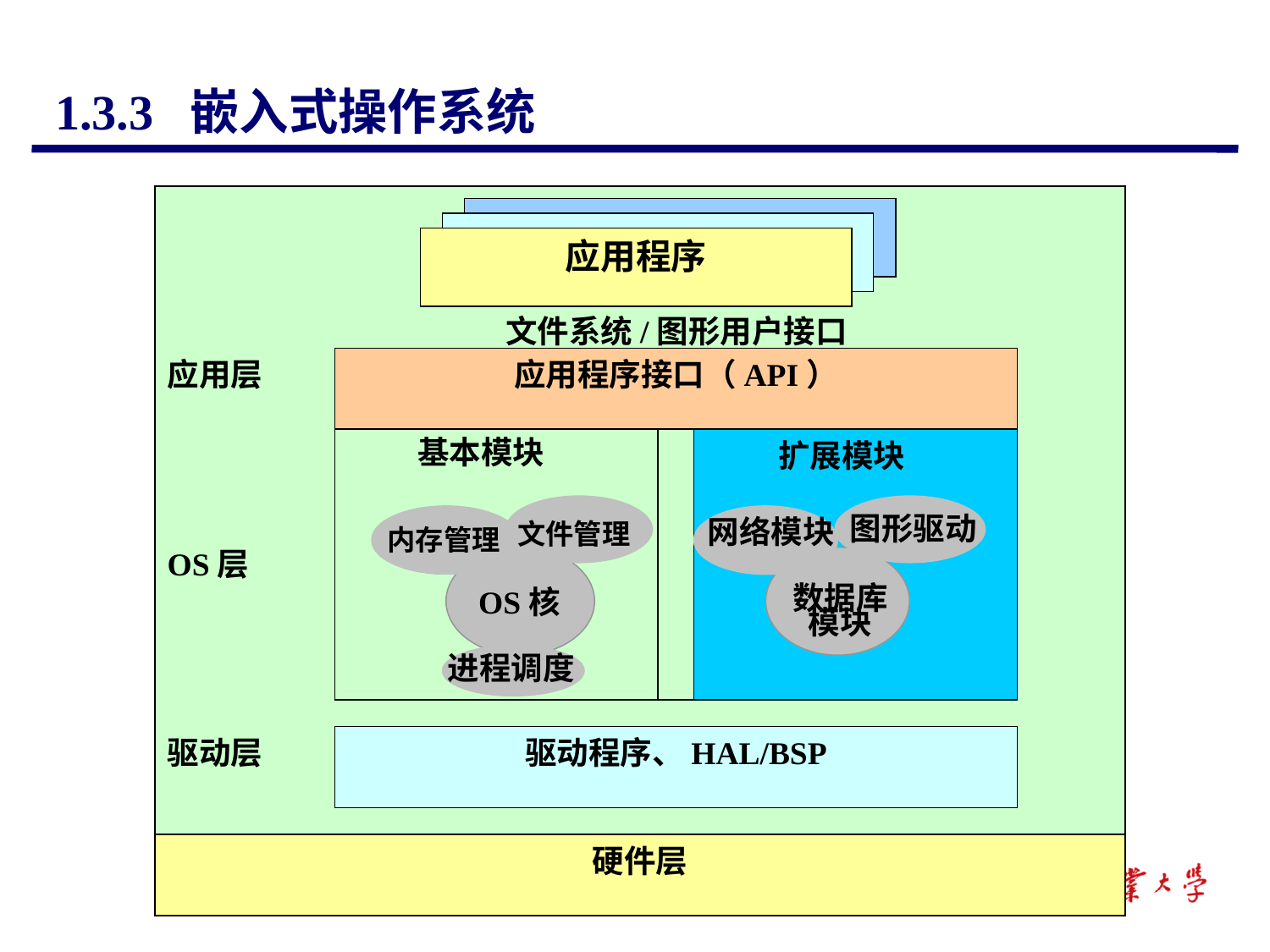

# 1.3.3  嵌入式操作系统

应用程序
文件系统/图形用户接口
应用层

应用程序接口（API）
基本模块

扩展模块

图形驱动

网络模块
文件管理
内存管理
OS层

OS核
数据库
模块
进程调度

驱动层
驱动程序、HAL/BSP
硬件层